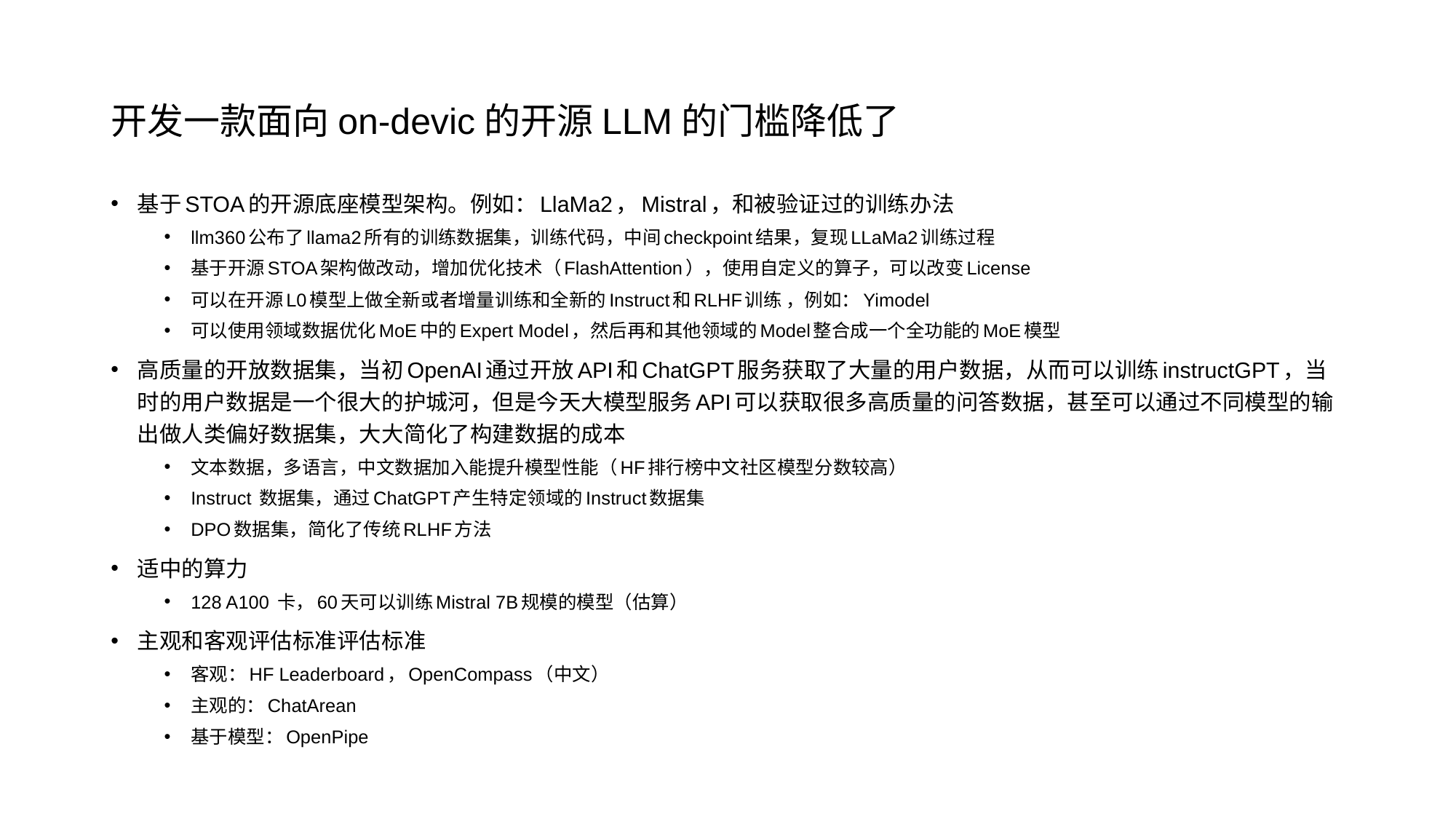

# 开发一款面向on-devic的开源LLM的门槛降低了
基于STOA的开源底座模型架构。例如：LlaMa2，Mistral，和被验证过的训练办法
llm360公布了llama2所有的训练数据集，训练代码，中间checkpoint结果，复现LLaMa2训练过程
基于开源STOA架构做改动，增加优化技术（FlashAttention），使用自定义的算子，可以改变License
可以在开源L0模型上做全新或者增量训练和全新的Instruct和RLHF训练 ，例如：Yimodel
可以使用领域数据优化MoE中的Expert Model，然后再和其他领域的Model整合成一个全功能的MoE模型
高质量的开放数据集，当初OpenAI通过开放API和ChatGPT服务获取了大量的用户数据，从而可以训练instructGPT，当时的用户数据是一个很大的护城河，但是今天大模型服务API可以获取很多高质量的问答数据，甚至可以通过不同模型的输出做人类偏好数据集，大大简化了构建数据的成本
文本数据，多语言，中文数据加入能提升模型性能（HF排行榜中文社区模型分数较高）
Instruct 数据集，通过ChatGPT产生特定领域的Instruct数据集
DPO数据集，简化了传统RLHF方法
适中的算力
128 A100 卡，60天可以训练Mistral 7B规模的模型（估算）
主观和客观评估标准评估标准
客观：HF Leaderboard，OpenCompass（中文）
主观的：ChatArean
基于模型：OpenPipe